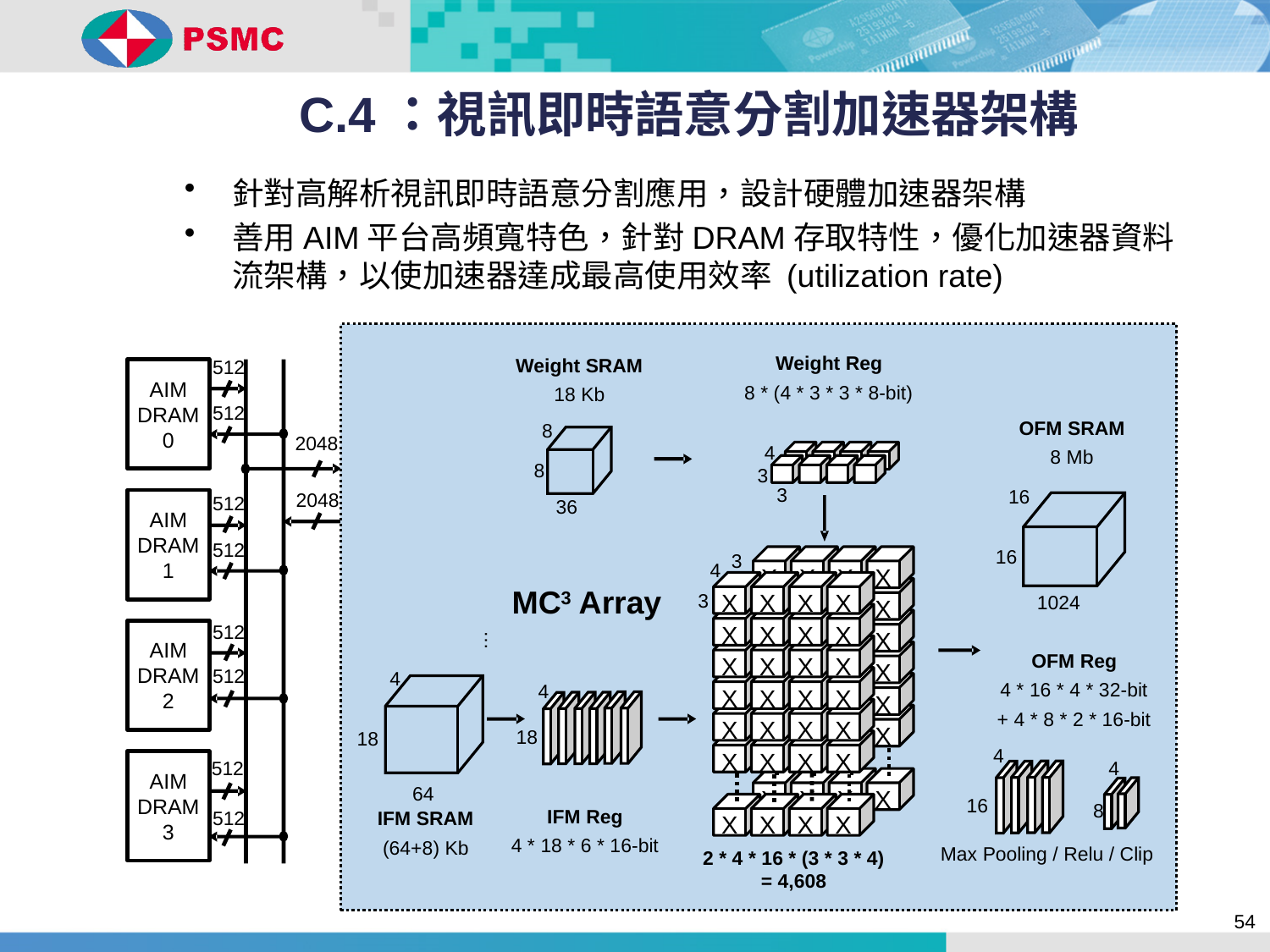

# C.4：視訊即時語意分割加速器架構
針對高解析視訊即時語意分割應用，設計硬體加速器架構
善用AIM平台高頻寬特色，針對DRAM存取特性，優化加速器資料流架構，以使加速器達成最高使用效率 (utilization rate)

Weight Reg
Weight SRAM
8 * (4 * 3 * 3 * 8-bit)
18 Kb
OFM SRAM
8

4
8 Mb

8
3
3
16

36
16
X
X
X
X
X
X
X
X
X
X
X
X
X
X
X
X
X
X
X
X
X
X
X
X
X
X
X
X
3
4
X
X
X
X
X
X
X
X
X
X
X
X
X
X
X
X
X
X
X
X
X
X
X
X
X
X
X
X
MC3 Array
3
1024
…

OFM Reg
4

4 * 16 * 4 * 32-bit
4

+ 4 * 8 * 2 * 16-bit

18
18
4
4

64
16

8
IFM Reg
IFM SRAM
4 * 18 * 6 * 16-bit
(64+8) Kb
Max Pooling / Relu / Clip
2 * 4 * 16 * (3 * 3 * 4)
= 4,608

512
AIM
DRAM
0

512

2048

2048
AIM
DRAM
1
512

512

512
AIM
DRAM
2

512

AIM
DRAM
3
512

512

54